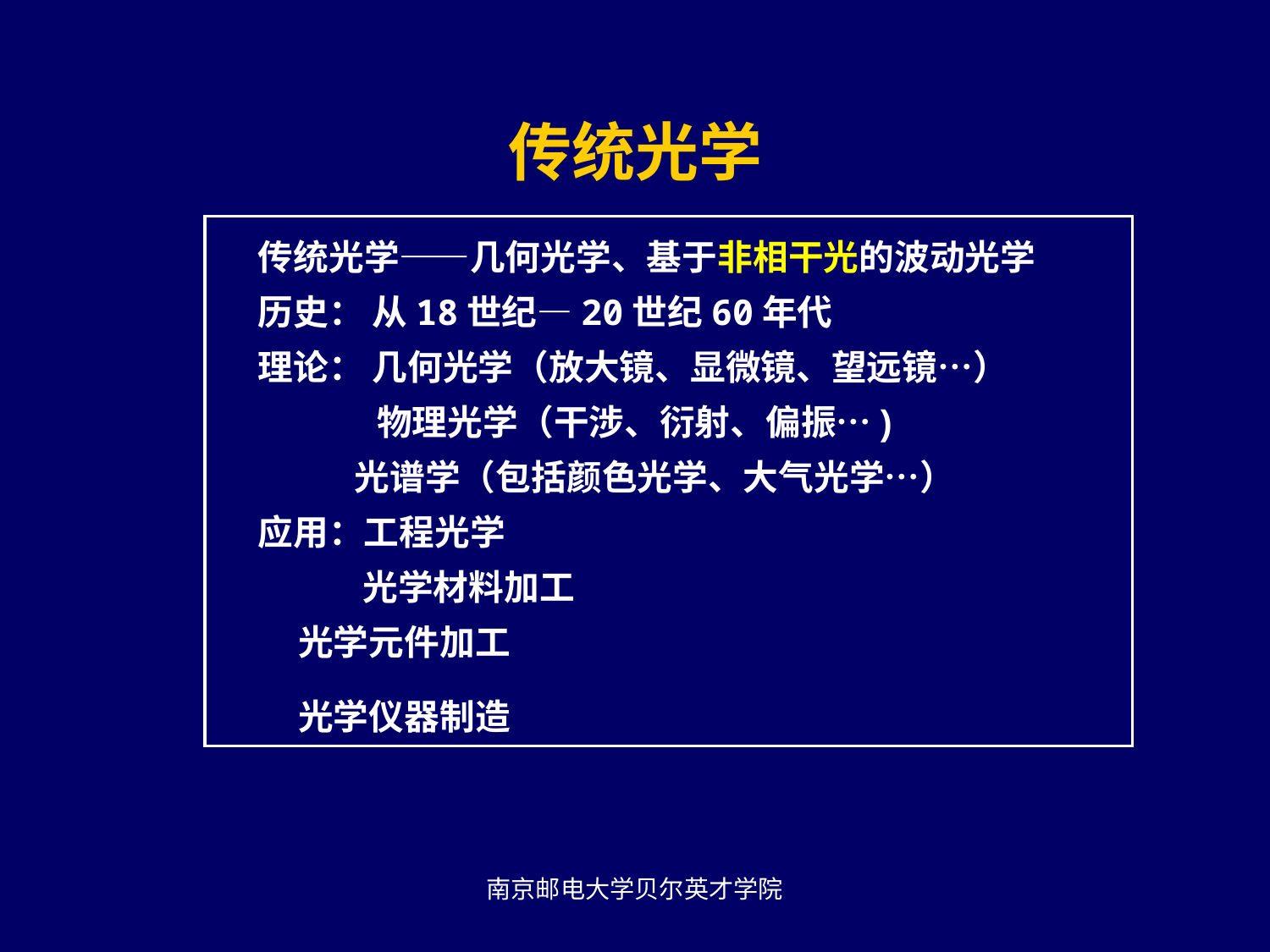

传统光学
    传统光学——几何光学、基于非相干光的波动光学
    历史： 从18世纪—20世纪60年代
    理论： 几何光学（放大镜、显微镜、望远镜…）
    	   物理光学（干涉、衍射、偏振…)
                光谱学（包括颜色光学、大气光学…）
    应用：工程光学
                 光学材料加工
         光学元件加工
         光学仪器制造

南京邮电大学贝尔英才学院
14